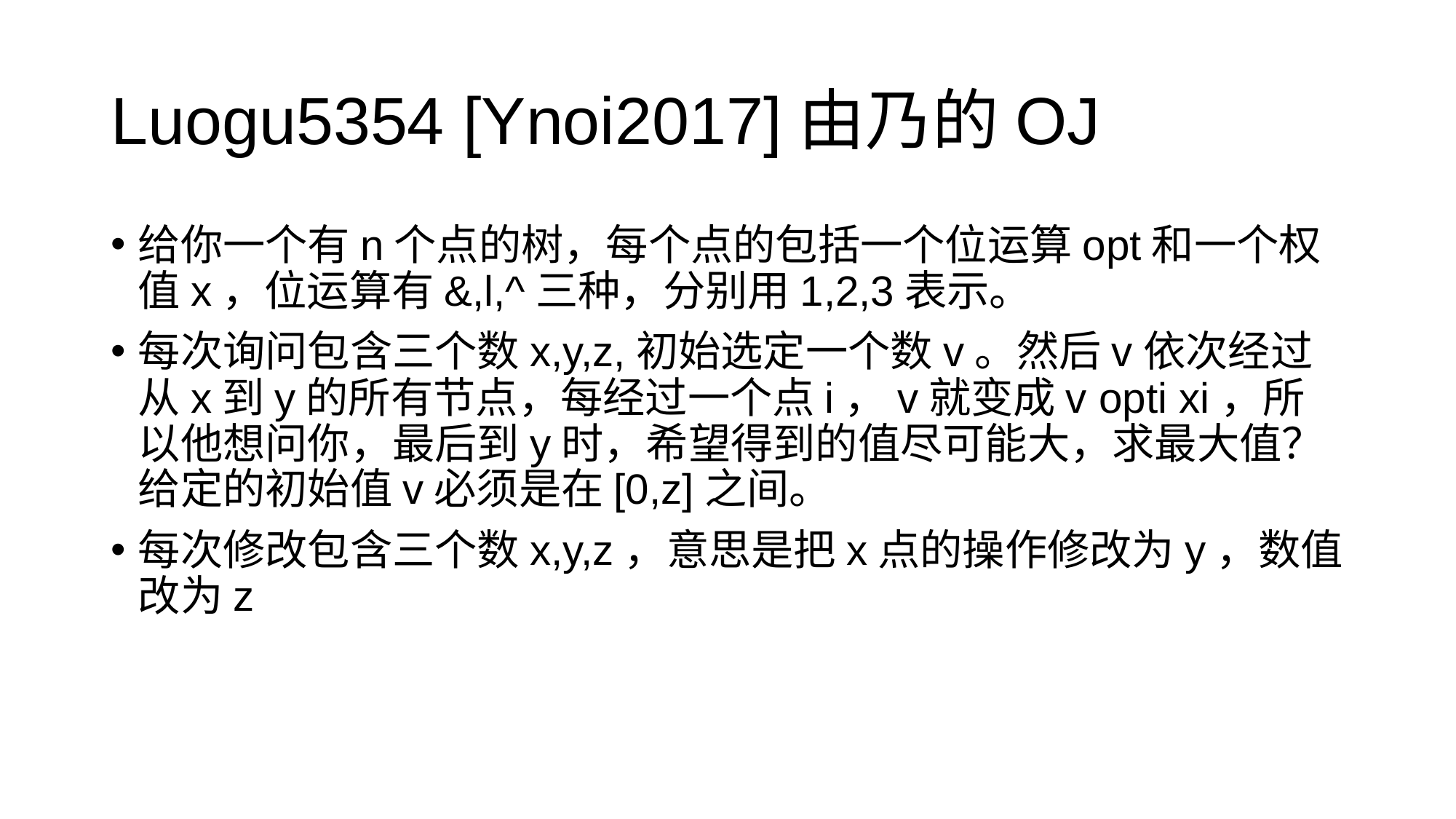

# Luogu5354 [Ynoi2017]由乃的OJ
给你一个有n个点的树，每个点的包括一个位运算opt和一个权值x，位运算有&,l,^三种，分别用1,2,3表示。
每次询问包含三个数x,y,z,初始选定一个数v。然后v依次经过从x到y的所有节点，每经过一个点i，v就变成v opti xi，所以他想问你，最后到y时，希望得到的值尽可能大，求最大值？给定的初始值v必须是在[0,z]之间。
每次修改包含三个数x,y,z，意思是把x点的操作修改为y，数值改为z